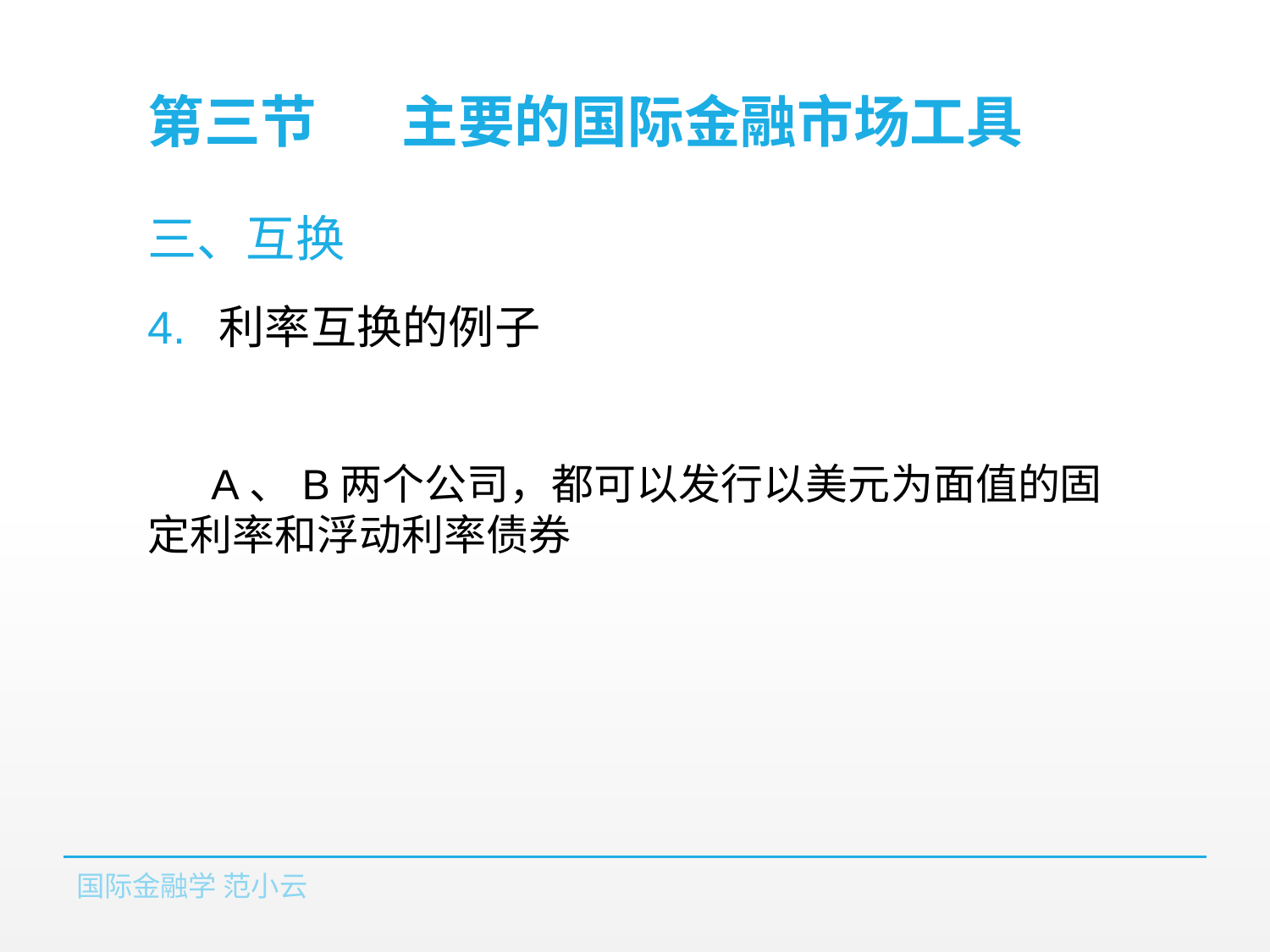

# 第三节	主要的国际金融市场工具
三、互换
利率互换的例子

A、B两个公司，都可以发行以美元为面值的固定利率和浮动利率债券
国际金融学 范小云